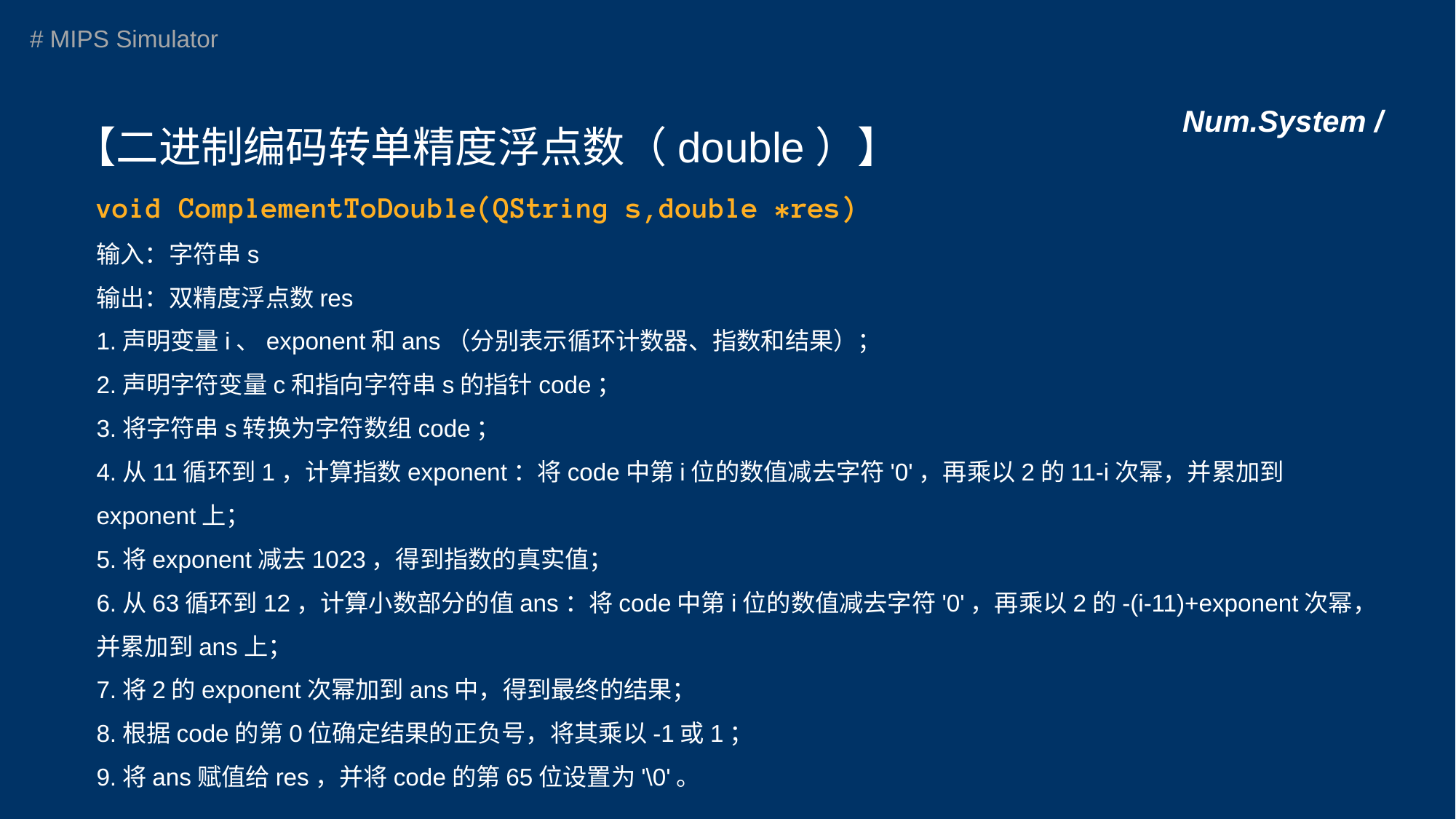

# Num.System /
【二进制编码转单精度浮点数（double）】
void ComplementToDouble(QString s,double *res)
输入：字符串s
输出：双精度浮点数res
1.声明变量i、exponent和ans（分别表示循环计数器、指数和结果）；
2.声明字符变量c和指向字符串s的指针code；
3.将字符串s转换为字符数组code；
4.从11循环到1，计算指数exponent：将code中第i位的数值减去字符'0'，再乘以2的11-i次幂，并累加到exponent上；
5.将exponent减去1023，得到指数的真实值；
6.从63循环到12，计算小数部分的值ans：将code中第i位的数值减去字符'0'，再乘以2的-(i-11)+exponent次幂，并累加到ans上；
7.将2的exponent次幂加到ans中，得到最终的结果；
8.根据code的第0位确定结果的正负号，将其乘以-1或1；
9.将ans赋值给res，并将code的第65位设置为'\0'。